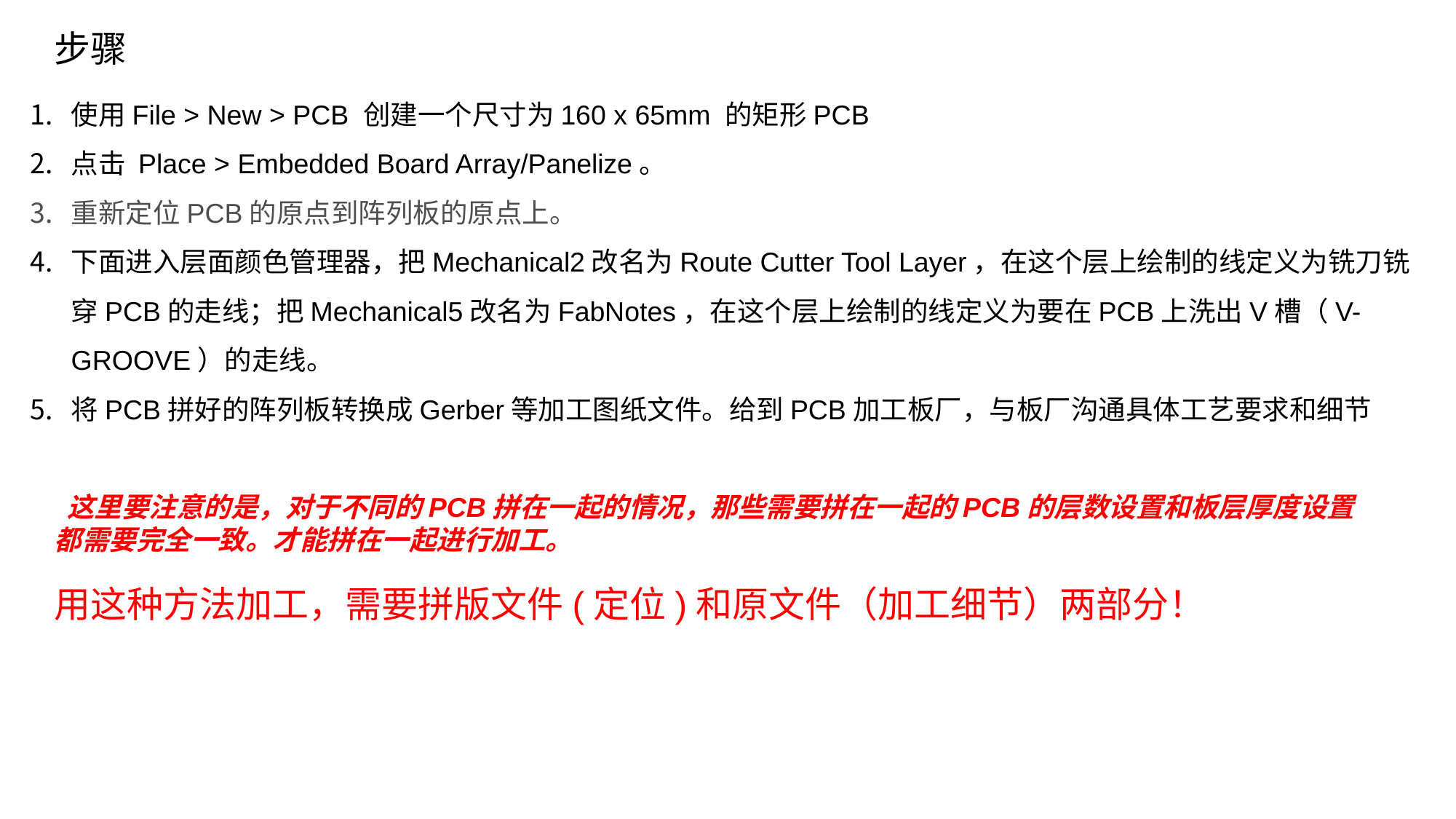

步骤
使用File > New > PCB 创建一个尺寸为160 x 65mm 的矩形PCB
点击 Place > Embedded Board Array/Panelize。
重新定位PCB的原点到阵列板的原点上。
下面进入层面颜色管理器，把Mechanical2改名为Route Cutter Tool Layer，在这个层上绘制的线定义为铣刀铣穿PCB的走线；把Mechanical5改名为FabNotes，在这个层上绘制的线定义为要在PCB上洗出V槽（V-GROOVE）的走线。
将PCB拼好的阵列板转换成Gerber等加工图纸文件。给到PCB加工板厂，与板厂沟通具体工艺要求和细节
 这里要注意的是，对于不同的PCB拼在一起的情况，那些需要拼在一起的PCB的层数设置和板层厚度设置都需要完全一致。才能拼在一起进行加工。
用这种方法加工，需要拼版文件(定位)和原文件（加工细节）两部分！